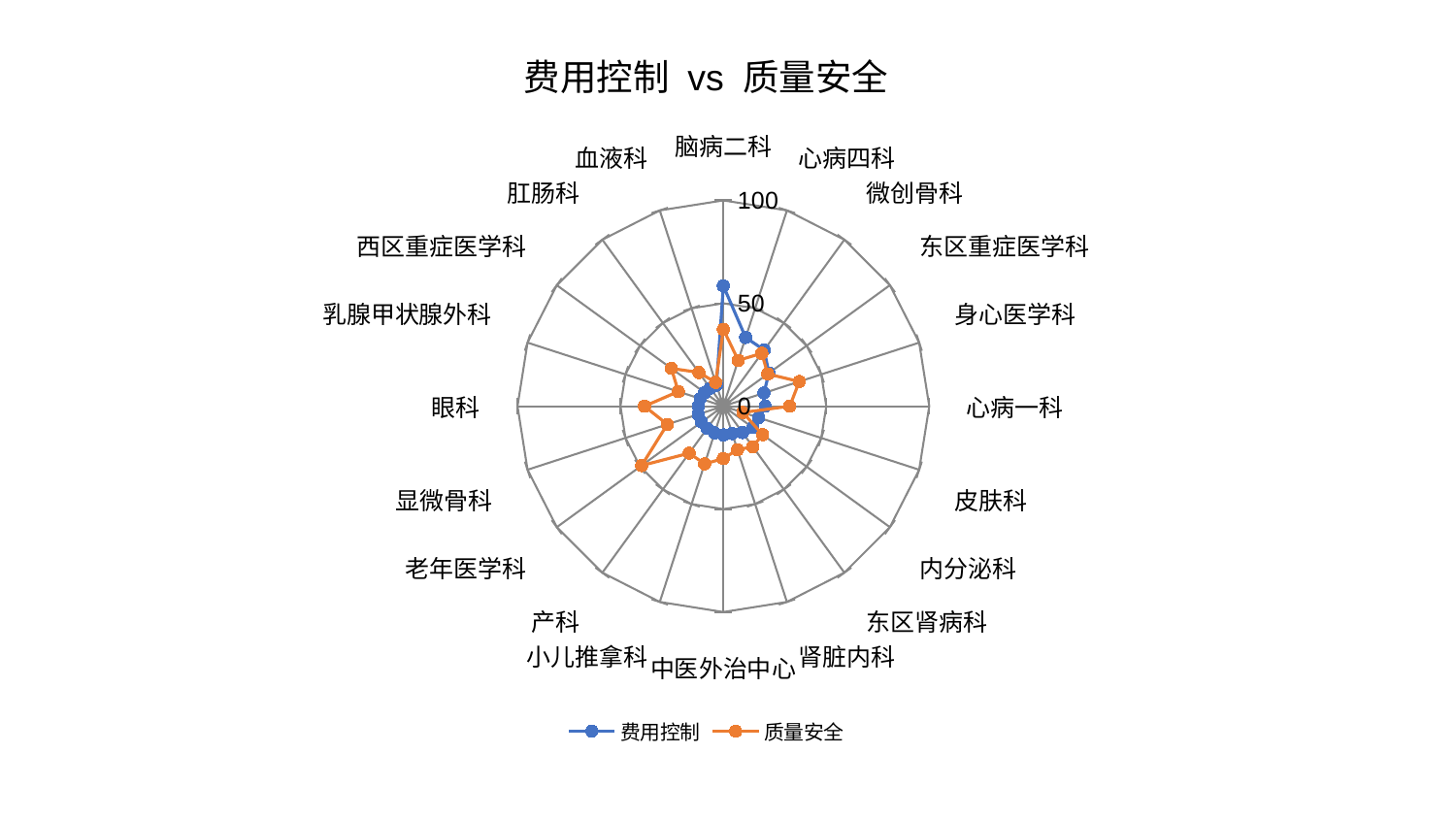

### Chart: 费用控制 vs 质量安全

| Category | 费用控制 | 质量安全 |
|---|---|---|
| 脑病二科 | 58.4621399390075 | 37.33878885776824 |
| 心病四科 | 35.110712415814724 | 23.42795826426775 |
| 微创骨科 | 33.72675744661079 | 31.785215843268798 |
| 东区重症医学科 | 27.376149655467326 | 26.63867028040745 |
| 身心医学科 | 20.749311909070094 | 38.77283508899379 |
| 心病一科 | 20.299495210261398 | 32.28265292447558 |
| 皮肤科 | 18.080167552098303 | 9.995653416821598 |
| 内分泌科 | 17.736003988808196 | 23.545735661268292 |
| 东区肾病科 | 15.83393382106001 | 24.350752138845866 |
| 肾脏内科 | 13.989621596892967 | 22.243848261023203 |
| 中医外治中心 | 13.945418131106578 | 25.447889017852894 |
| 小儿推拿科 | 13.648906915428235 | 29.48510064370788 |
| 产科 | 13.394443168604276 | 28.226427057774753 |
| 老年医学科 | 13.142375672599934 | 49.089216686468816 |
| 显微骨科 | 12.867649879522773 | 28.647897679663714 |
| 眼科 | 12.166419004786652 | 38.29434091095412 |
| 乳腺甲状腺外科 | 11.874368663810767 | 22.98414462106921 |
| 西区重症医学科 | 11.213133288046516 | 31.21742637463558 |
| 肛肠科 | 10.808005970824459 | 20.277951497879002 |
| 血液科 | 10.734160158855836 | 12.156127823202805 |
64